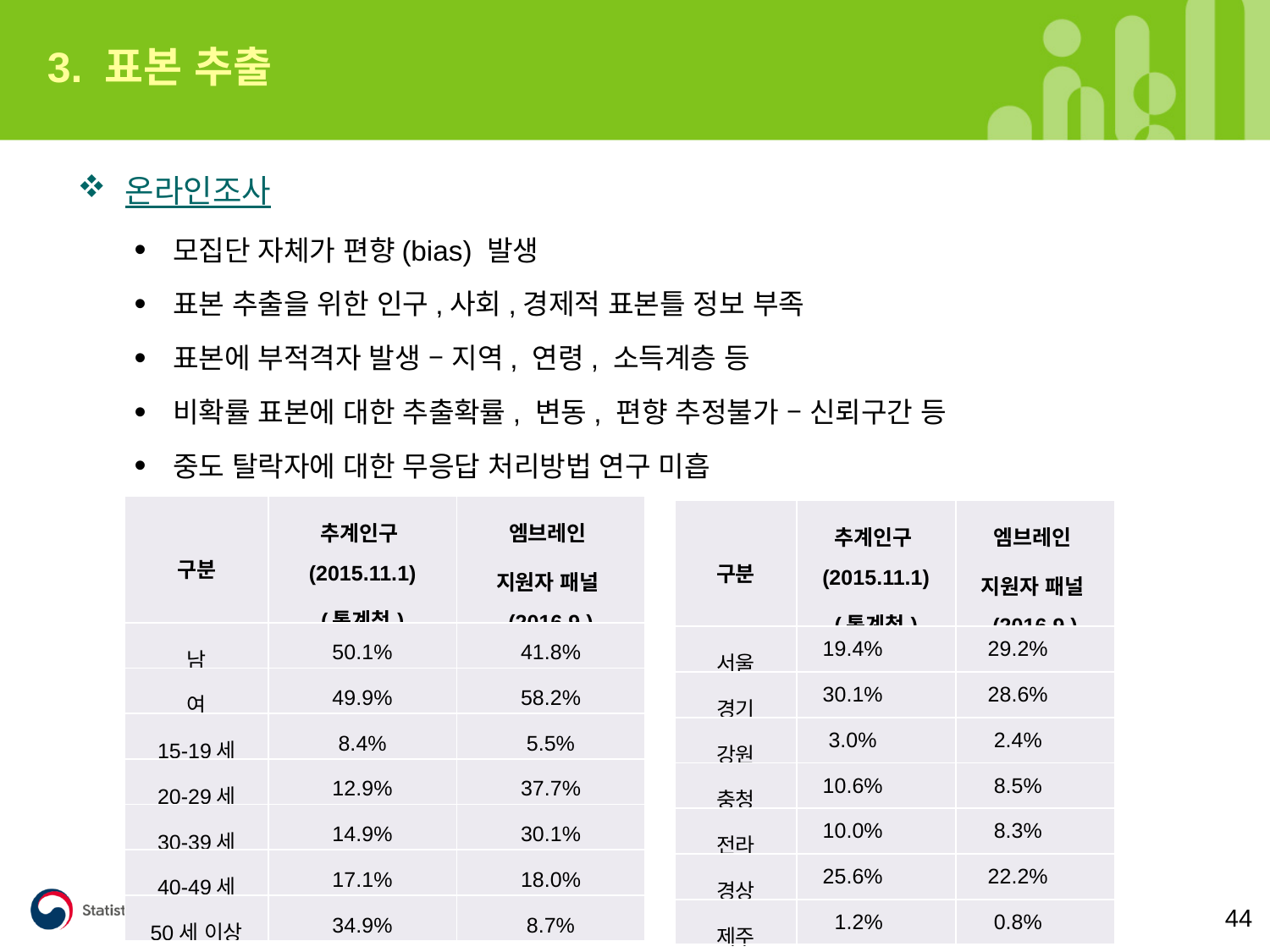

3. 표본 추출
온라인조사
모집단 자체가 편향(bias) 발생
표본 추출을 위한 인구,사회,경제적 표본틀 정보 부족
표본에 부적격자 발생 – 지역, 연령, 소득계층 등
비확률 표본에 대한 추출확률, 변동, 편향 추정불가 – 신뢰구간 등
중도 탈락자에 대한 무응답 처리방법 연구 미흡
| 구분 | 추계인구(2015.11.1) (통계청) | 엠브레인 지원자 패널(2016.9.) |
| --- | --- | --- |
| 남 | 50.1% | 41.8% |
| 여 | 49.9% | 58.2% |
| 15-19세 | 8.4% | 5.5% |
| 20-29세 | 12.9% | 37.7% |
| 30-39세 | 14.9% | 30.1% |
| 40-49세 | 17.1% | 18.0% |
| 50세 이상 | 34.9% | 8.7% |
| 구분 | 추계인구(2015.11.1) (통계청) | 엠브레인 지원자 패널(2016.9.) |
| --- | --- | --- |
| 서울 | 19.4% | 29.2% |
| 경기 | 30.1% | 28.6% |
| 강원 | 3.0% | 2.4% |
| 충청 | 10.6% | 8.5% |
| 전라 | 10.0% | 8.3% |
| 경상 | 25.6% | 22.2% |
| 제주 | 1.2% | 0.8% |